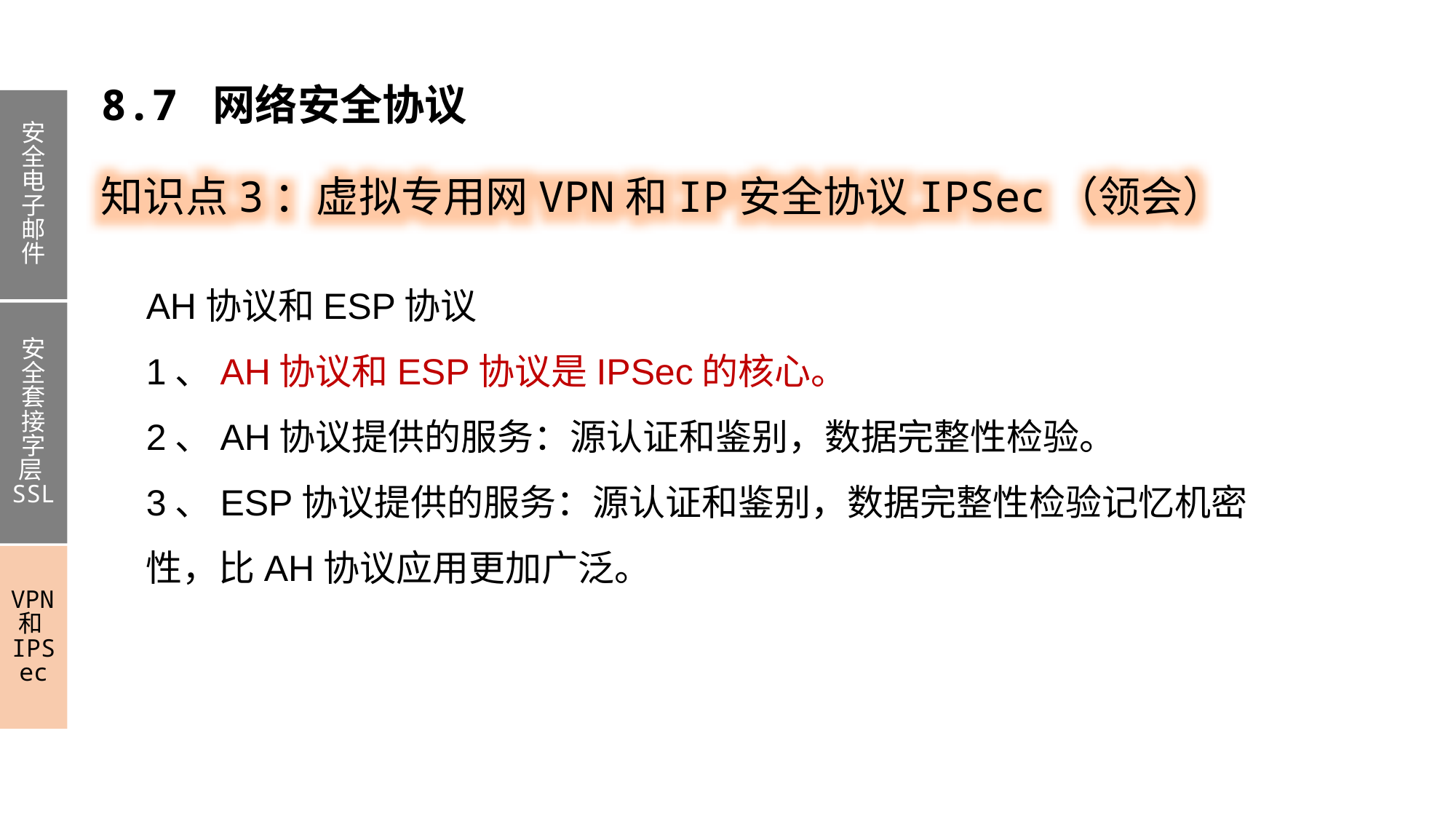

8.7 网络安全协议
安全电子邮件
安全套接字层SSL
VPN和IPSec
知识点3：虚拟专用网VPN和IP安全协议IPSec（领会）
AH协议和ESP协议
1、AH协议和ESP协议是IPSec的核心。
2、AH协议提供的服务：源认证和鉴别，数据完整性检验。
3、ESP协议提供的服务：源认证和鉴别，数据完整性检验记忆机密性，比AH协议应用更加广泛。